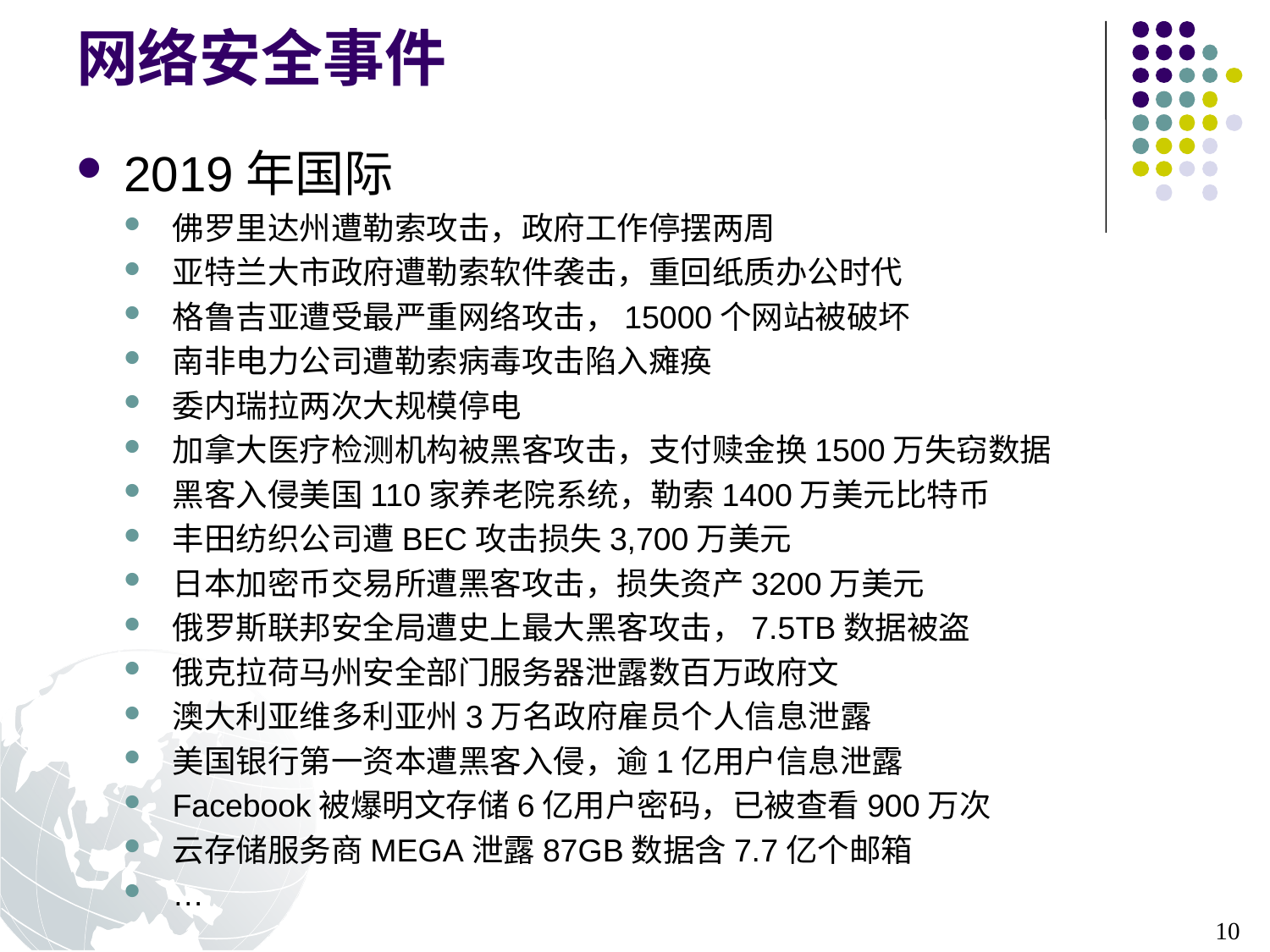

# 网络安全事件
2019年国际
佛罗里达州遭勒索攻击，政府工作停摆两周
亚特兰大市政府遭勒索软件袭击，重回纸质办公时代
格鲁吉亚遭受最严重网络攻击，15000个网站被破坏
南非电力公司遭勒索病毒攻击陷入瘫痪
委内瑞拉两次大规模停电
加拿大医疗检测机构被黑客攻击，支付赎金换1500万失窃数据
黑客入侵美国110家养老院系统，勒索1400万美元比特币
丰田纺织公司遭BEC攻击损失3,700万美元
日本加密币交易所遭黑客攻击，损失资产3200万美元
俄罗斯联邦安全局遭史上最大黑客攻击，7.5TB数据被盗
俄克拉荷马州安全部门服务器泄露数百万政府文
澳大利亚维多利亚州3万名政府雇员个人信息泄露
美国银行第一资本遭黑客入侵，逾1亿用户信息泄露
Facebook被爆明文存储6亿用户密码，已被查看900万次
云存储服务商MEGA泄露87GB数据含7.7亿个邮箱
…